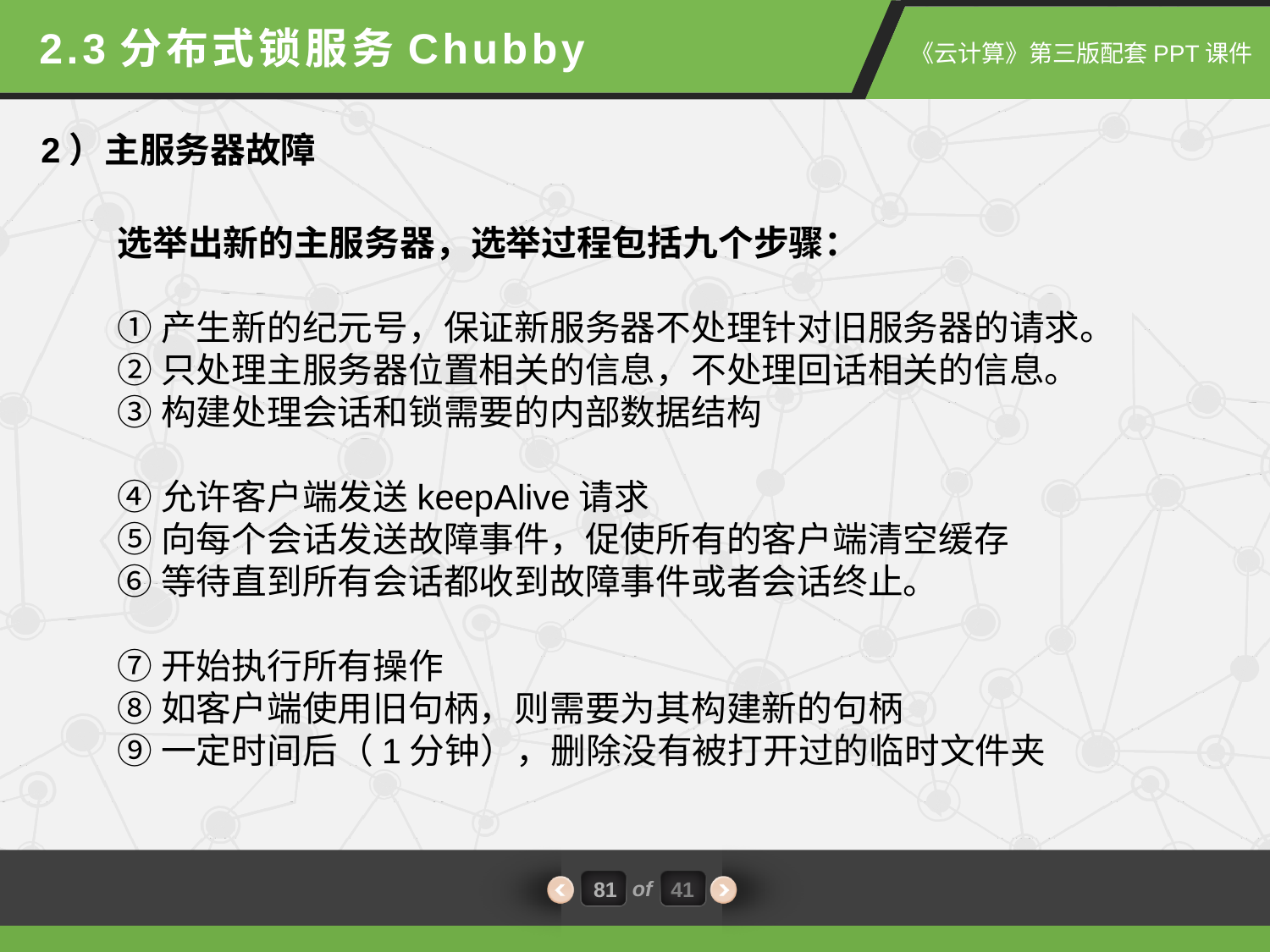

2.3分布式锁服务Chubby
2）主服务器故障
选举出新的主服务器，选举过程包括九个步骤：

①产生新的纪元号，保证新服务器不处理针对旧服务器的请求。
②只处理主服务器位置相关的信息，不处理回话相关的信息。
③构建处理会话和锁需要的内部数据结构

④允许客户端发送keepAlive请求
⑤向每个会话发送故障事件，促使所有的客户端清空缓存
⑥等待直到所有会话都收到故障事件或者会话终止。

⑦开始执行所有操作
⑧如客户端使用旧句柄，则需要为其构建新的句柄
⑨一定时间后（1分钟），删除没有被打开过的临时文件夹
81